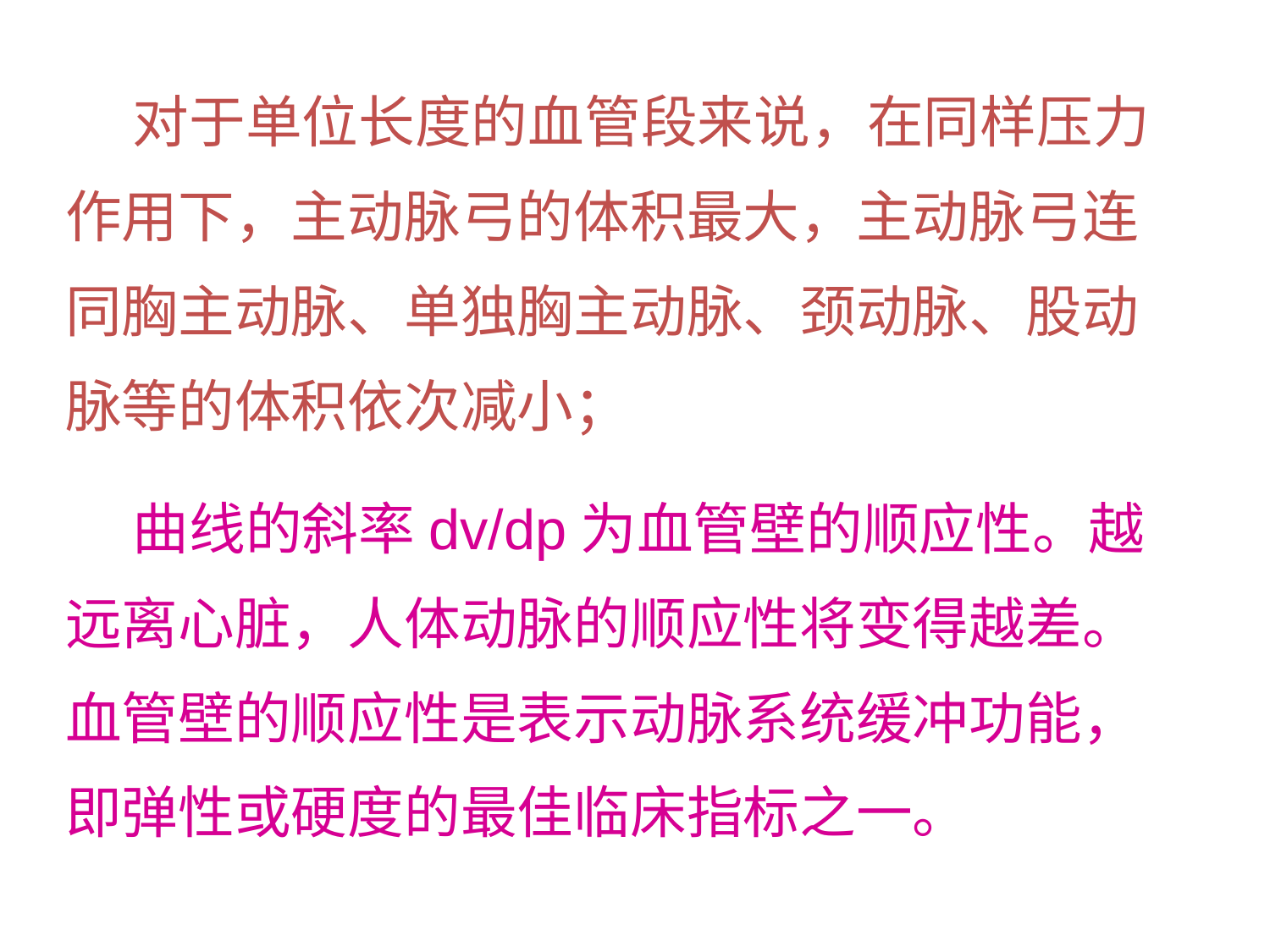

对于单位长度的血管段来说，在同样压力作用下，主动脉弓的体积最大，主动脉弓连同胸主动脉、单独胸主动脉、颈动脉、股动脉等的体积依次减小；
      曲线的斜率dv/dp为血管壁的顺应性。越远离心脏，人体动脉的顺应性将变得越差。血管壁的顺应性是表示动脉系统缓冲功能，即弹性或硬度的最佳临床指标之一。